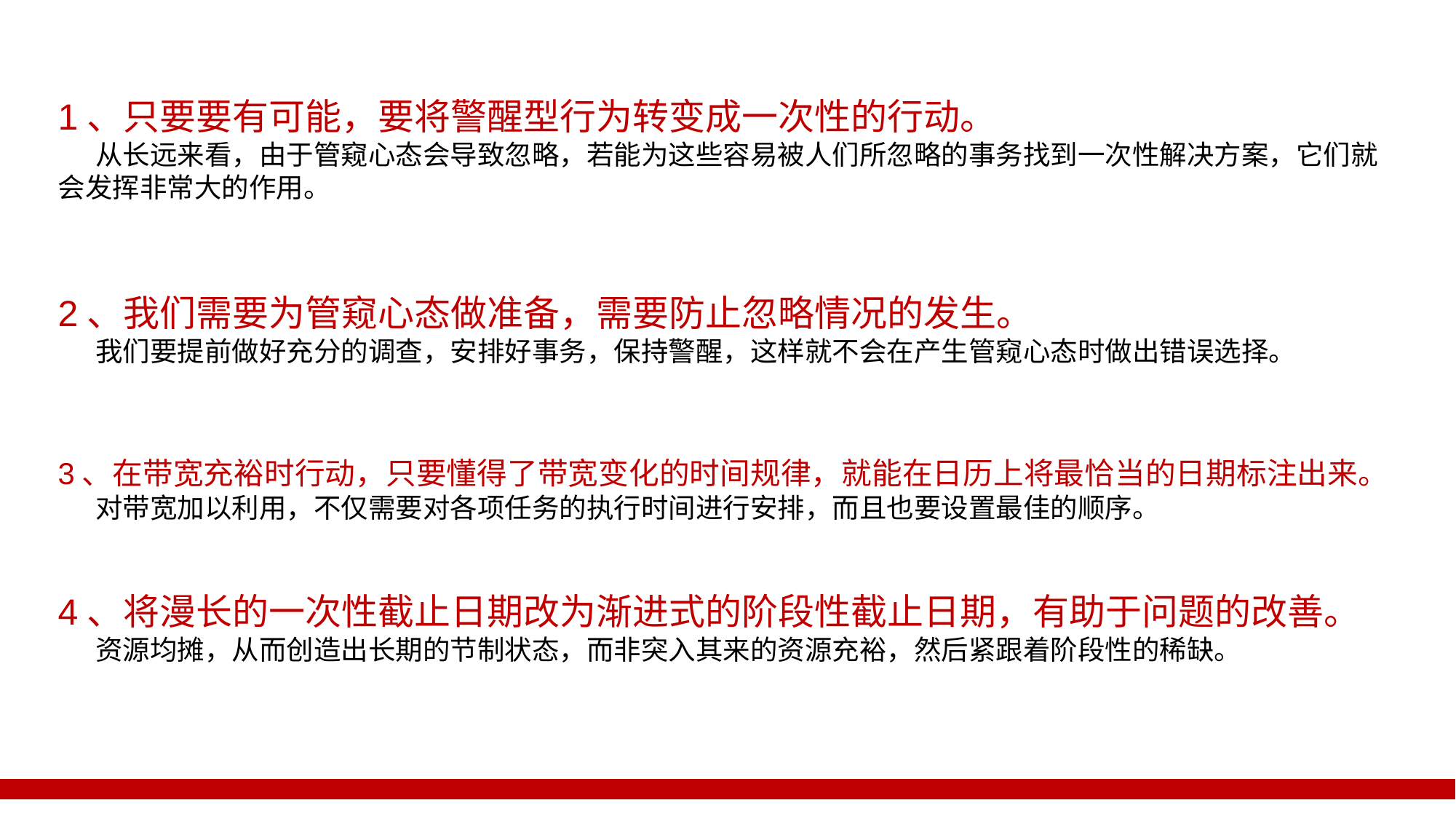

1、只要要有可能，要将警醒型行为转变成一次性的行动。
     从长远来看，由于管窥心态会导致忽略，若能为这些容易被人们所忽略的事务找到一次性解决方案，它们就
会发挥非常大的作用。

2、我们需要为管窥心态做准备，需要防止忽略情况的发生。
     我们要提前做好充分的调查，安排好事务，保持警醒，这样就不会在产生管窥心态时做出错误选择。

3、在带宽充裕时行动，只要懂得了带宽变化的时间规律，就能在日历上将最恰当的日期标注出来。
     对带宽加以利用，不仅需要对各项任务的执行时间进行安排，而且也要设置最佳的顺序。

4、将漫长的一次性截止日期改为渐进式的阶段性截止日期，有助于问题的改善。
     资源均摊，从而创造出长期的节制状态，而非突入其来的资源充裕，然后紧跟着阶段性的稀缺。